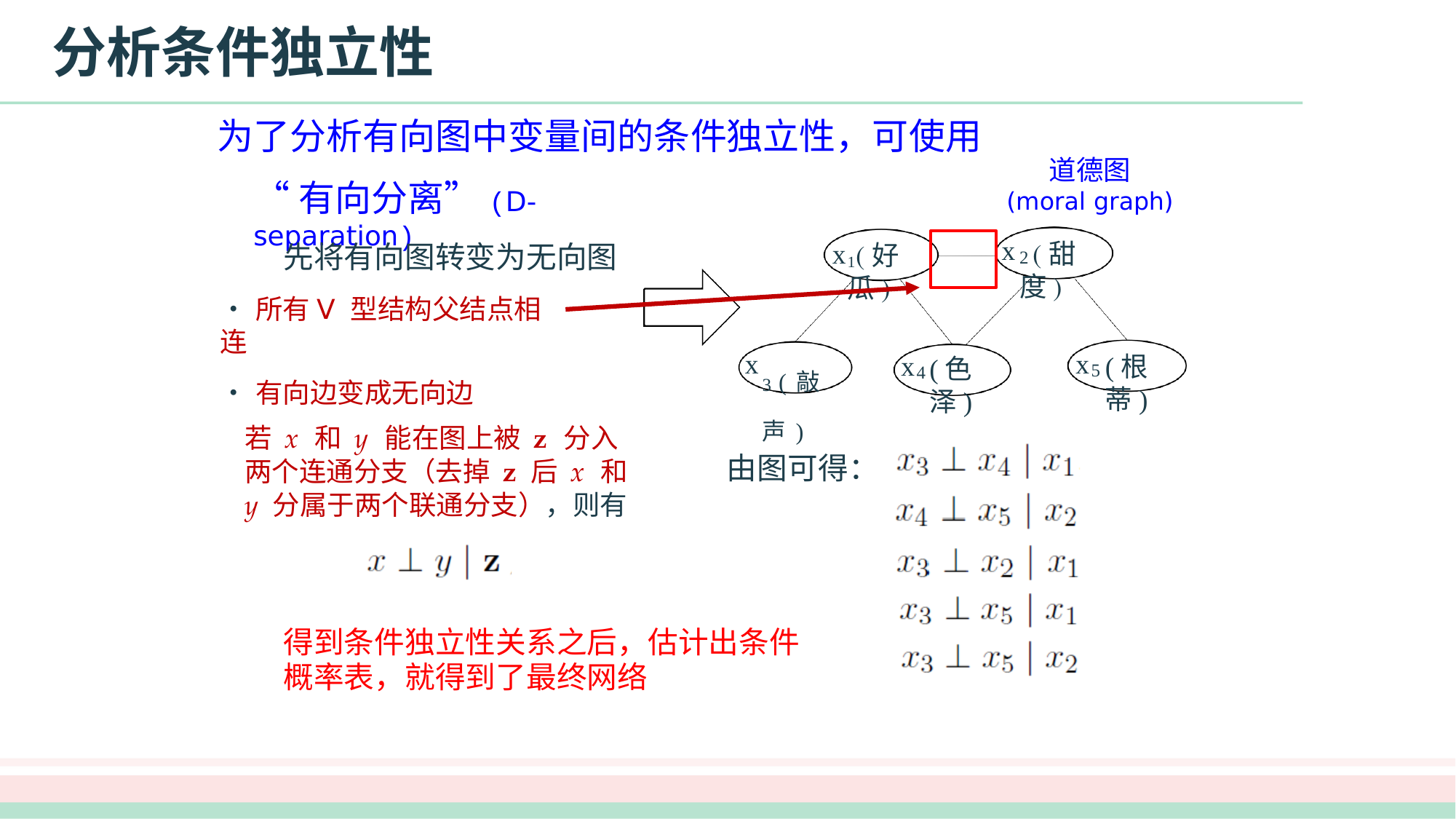

# 分析条件独立性
为了分析有向图中变量间的条件独立性，可使用
道德图
(moral graph)
“有向分离”(D-separation)

x
2      (甜度)
x
1   (好瓜)
先将有向图转变为无向图
•	所有V 型结构父结点相连
•	有向边变成无向边
x
x
x
(根蒂)
3   (敲声)
(色泽)
5
4
若 x 和 y 能在图上被 z 分入 两个连通分支（去掉 z 后 x 和 y 分属于两个联通分支），则有

由图可得：

得到条件独立性关系之后，估计出条件 概率表，就得到了最终网络